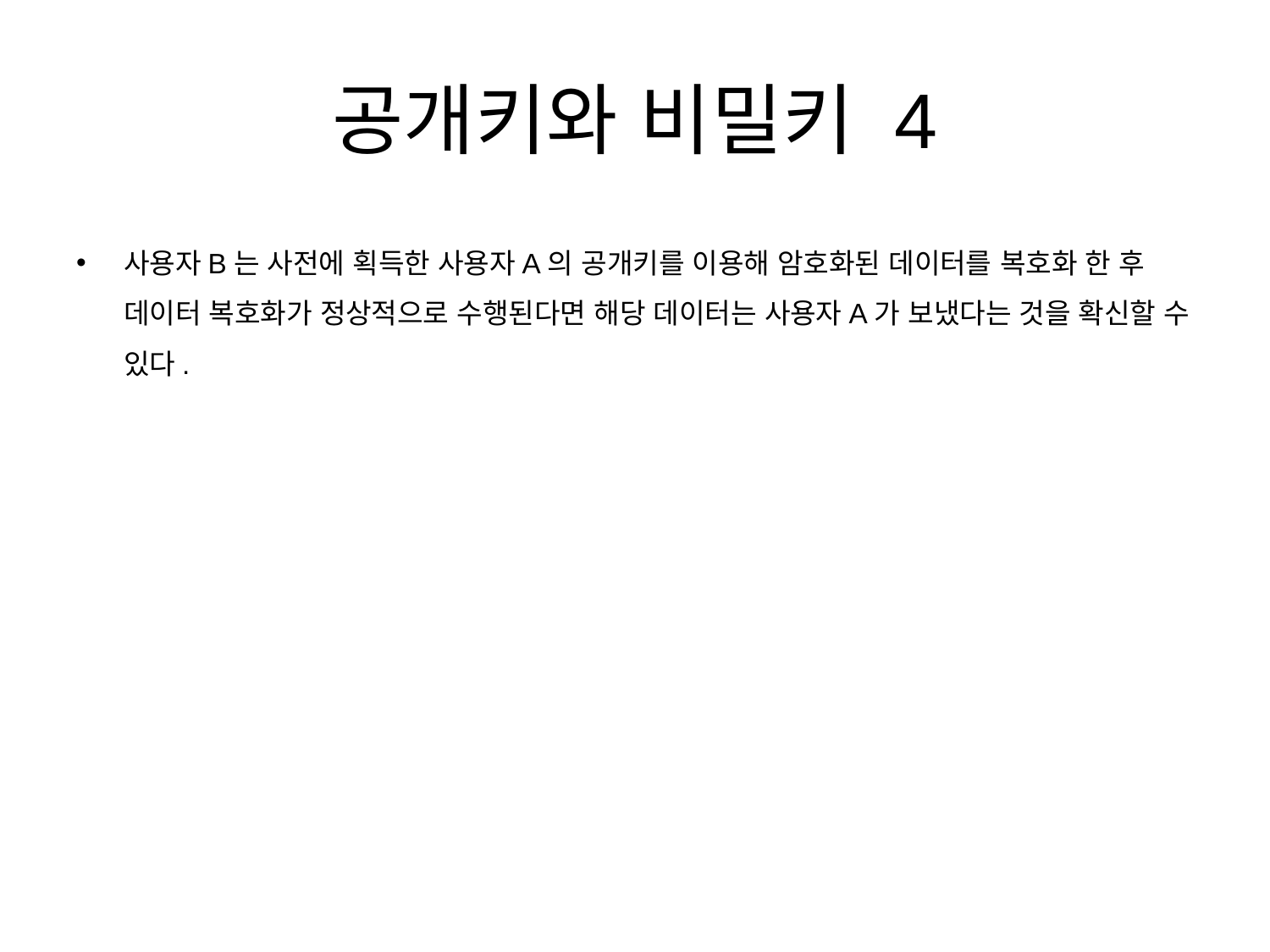

# 공개키와 비밀키 4
사용자B는 사전에 획득한 사용자A의 공개키를 이용해 암호화된 데이터를 복호화 한 후 데이터 복호화가 정상적으로 수행된다면 해당 데이터는 사용자A가 보냈다는 것을 확신할 수 있다.